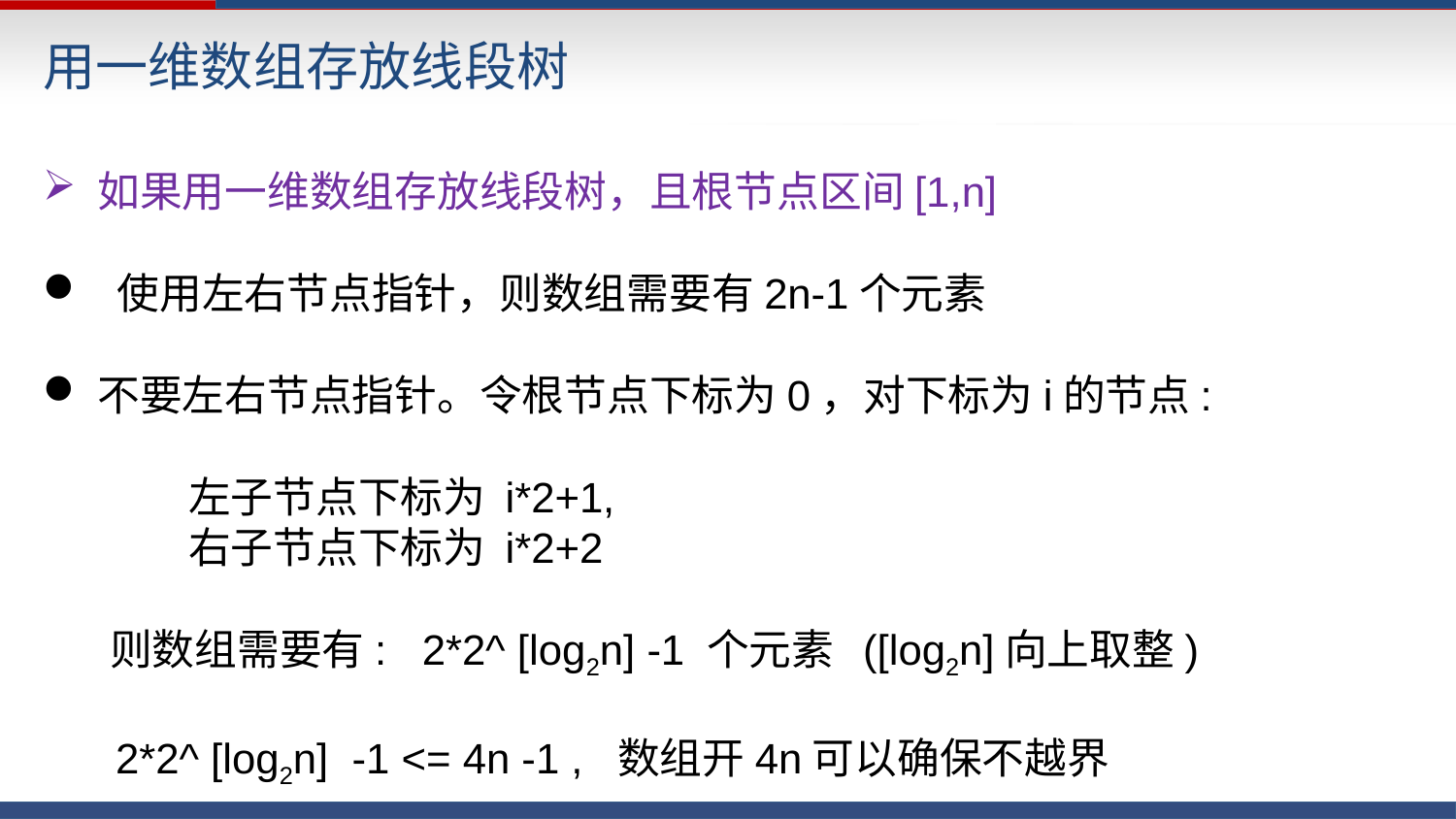

# 用一维数组存放线段树
如果用一维数组存放线段树，且根节点区间[1,n]

 使用左右节点指针，则数组需要有2n-1个元素

不要左右节点指针。令根节点下标为0，对下标为i的节点:

	左子节点下标为 i*2+1,
	右子节点下标为 i*2+2

      则数组需要有:   2*2^ [log2n] -1 个元素  ([log2n]向上取整)

2*2^ [log2n]  -1 <= 4n -1 ,  数组开4n可以确保不越界